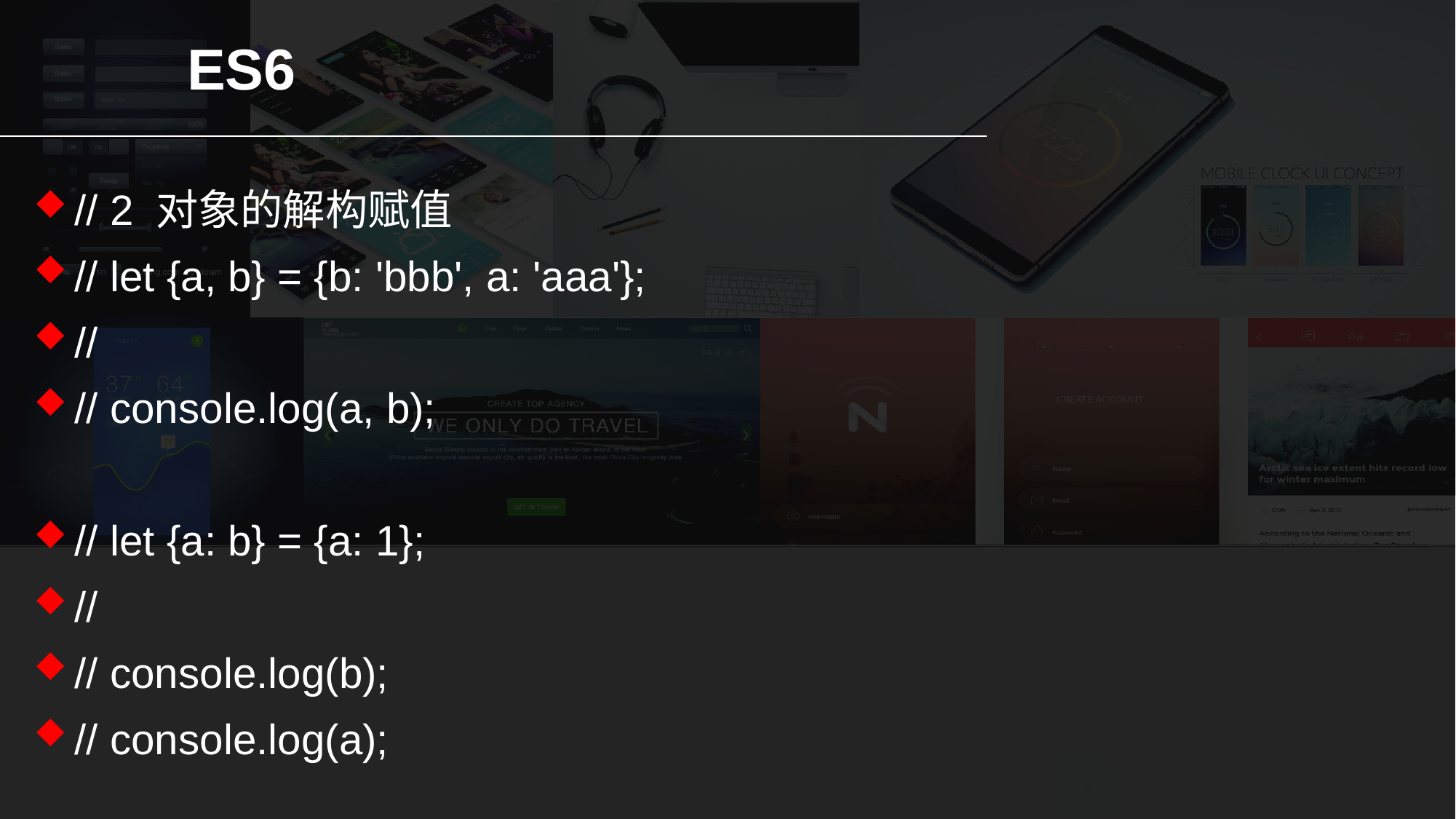

ES6

// 2 对象的解构赋值
// let {a, b} = {b: 'bbb', a: 'aaa'};
//
// console.log(a, b);

// let {a: b} = {a: 1};
//
// console.log(b);
// console.log(a);